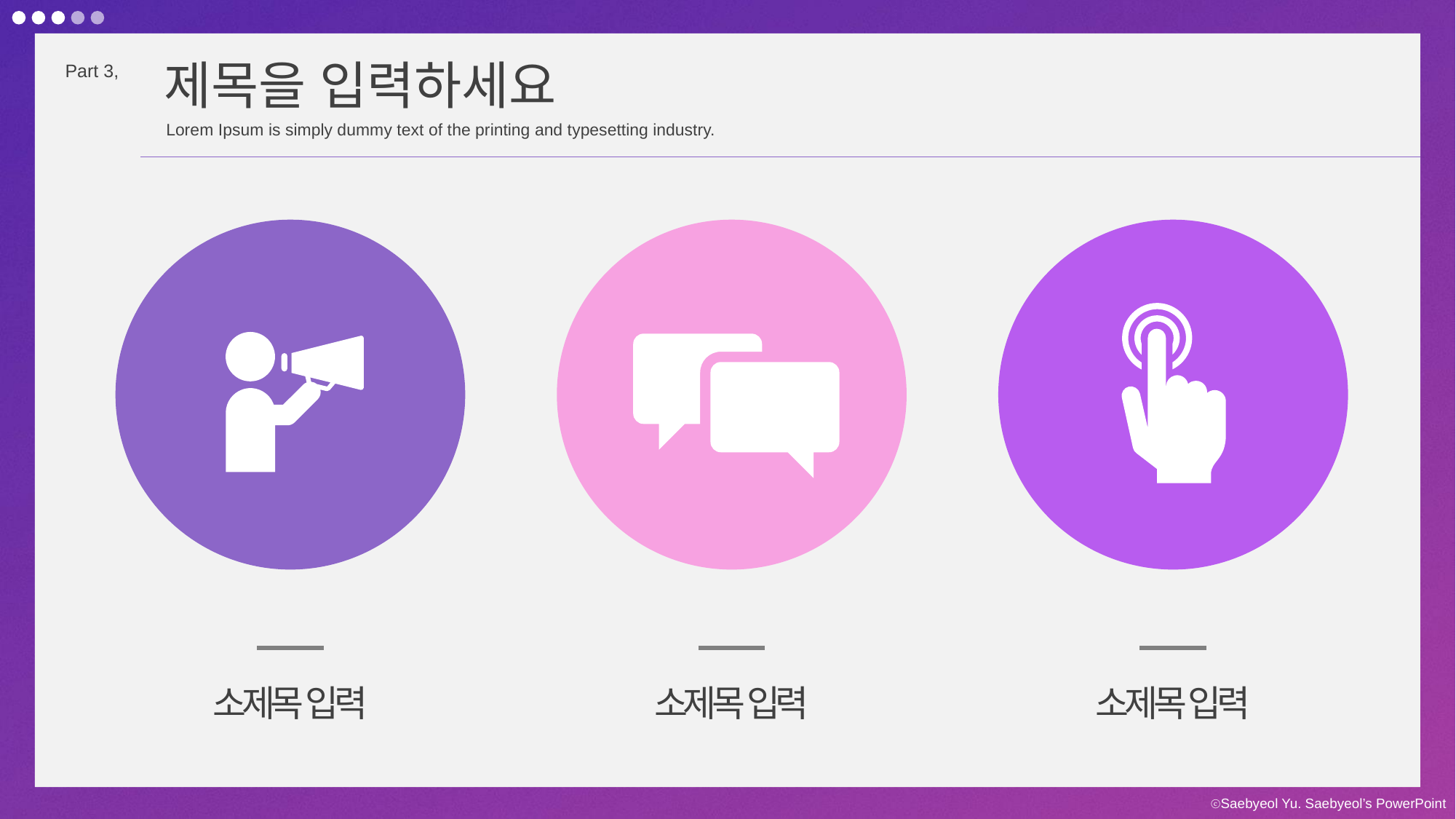

제목을 입력하세요
Part 3,
Lorem Ipsum is simply dummy text of the printing and typesetting industry.

소제목 입력
소제목 입력
소제목 입력